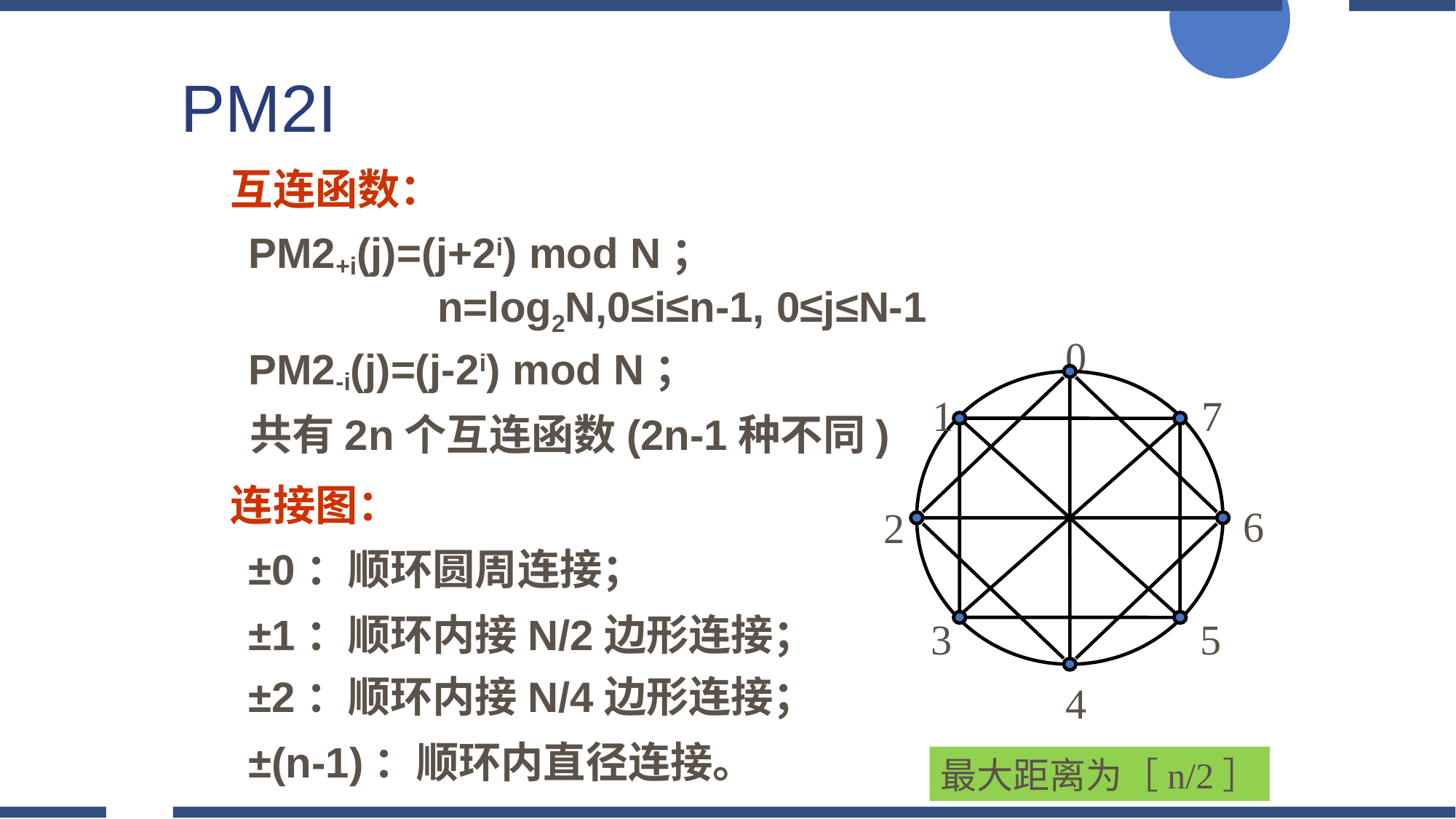

PM2I
  互连函数：
    PM2+i(j)=(j+2i) mod N；
                    n=log2N,0≤i≤n-1, 0≤j≤N-1

0

1
7

6
2

5
3

4
    PM2-i(j)=(j-2i) mod N；
    共有2n个互连函数(2n-1种不同)
  连接图：
    ±0：顺环圆周连接；
    ±1：顺环内接N/2边形连接；
    ±2：顺环内接N/4边形连接；
    ±(n-1)：顺环内直径连接。
最大距离为［n/2］